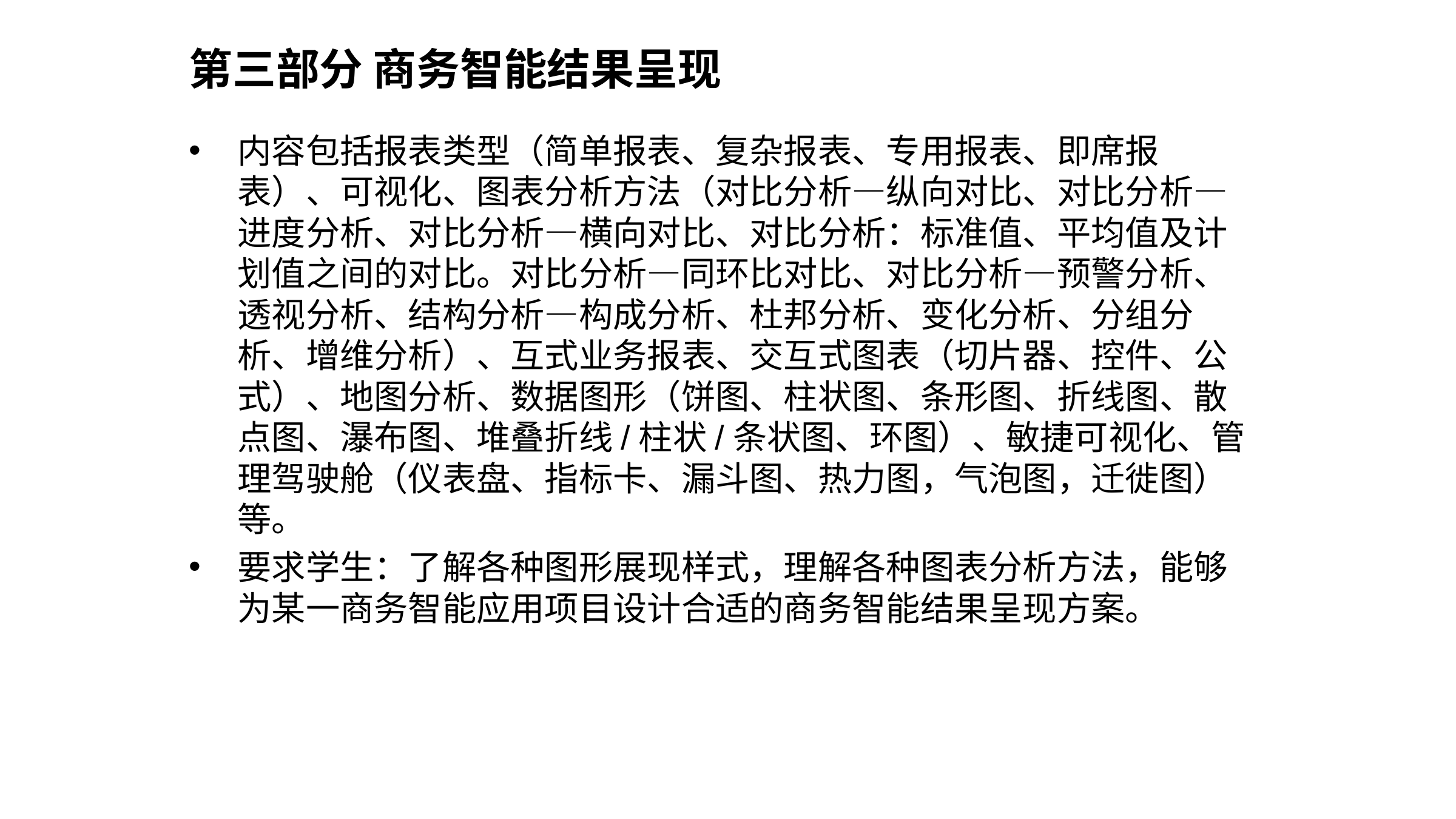

# 第三部分 商务智能结果呈现
内容包括报表类型（简单报表、复杂报表、专用报表、即席报表）、可视化、图表分析方法（对比分析—纵向对比、对比分析—进度分析、对比分析—横向对比、对比分析：标准值、平均值及计划值之间的对比。对比分析—同环比对比、对比分析—预警分析、透视分析、结构分析—构成分析、杜邦分析、变化分析、分组分析、增维分析）、互式业务报表、交互式图表（切片器、控件、公式）、地图分析、数据图形（饼图、柱状图、条形图、折线图、散点图、瀑布图、堆叠折线/柱状/条状图、环图）、敏捷可视化、管理驾驶舱（仪表盘、指标卡、漏斗图、热力图，气泡图，迁徙图）等。
要求学生：了解各种图形展现样式，理解各种图表分析方法，能够为某一商务智能应用项目设计合适的商务智能结果呈现方案。